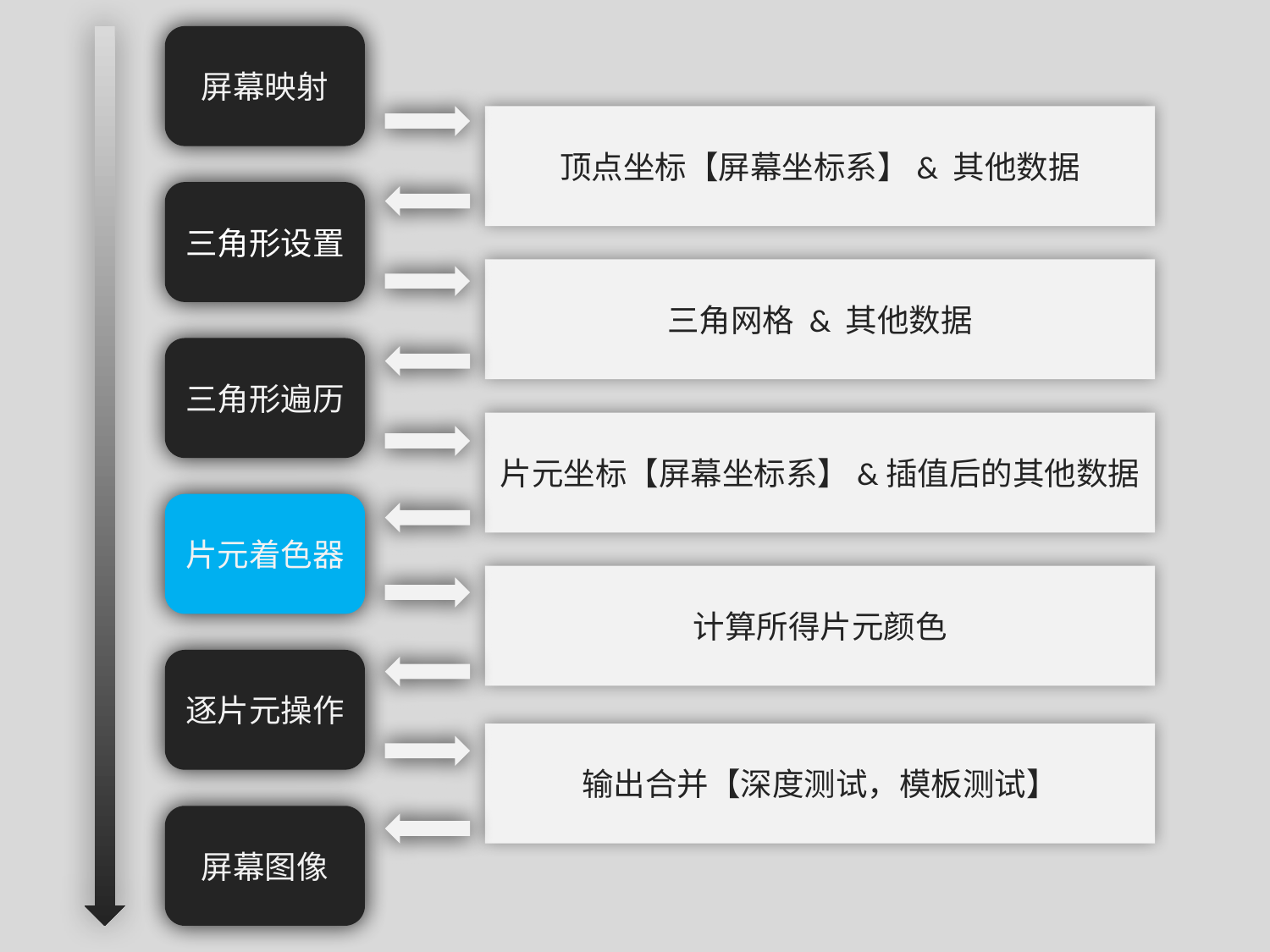

屏幕映射

顶点坐标【屏幕坐标系】& 其他数据
三角形设置

三角网格 & 其他数据

三角形遍历

片元坐标【屏幕坐标系】&插值后的其他数据

片元着色器

计算所得片元颜色

逐片元操作

输出合并【深度测试，模板测试】

屏幕图像